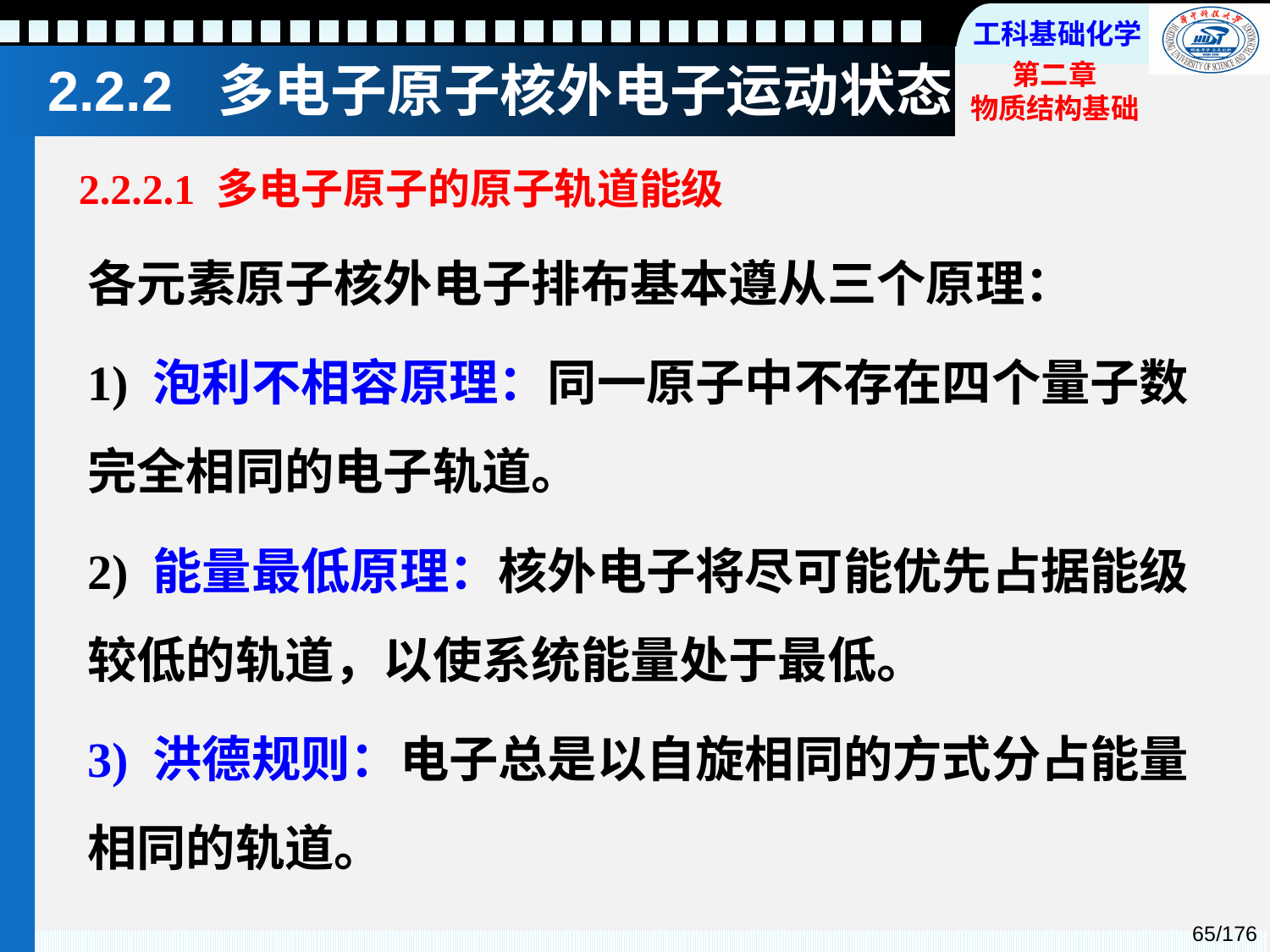

# 2.2.2  多电子原子核外电子运动状态
2.2.2.1 多电子原子的原子轨道能级
各元素原子核外电子排布基本遵从三个原理：
1) 泡利不相容原理：同一原子中不存在四个量子数完全相同的电子轨道。
2) 能量最低原理：核外电子将尽可能优先占据能级较低的轨道，以使系统能量处于最低。
3) 洪德规则：电子总是以自旋相同的方式分占能量相同的轨道。